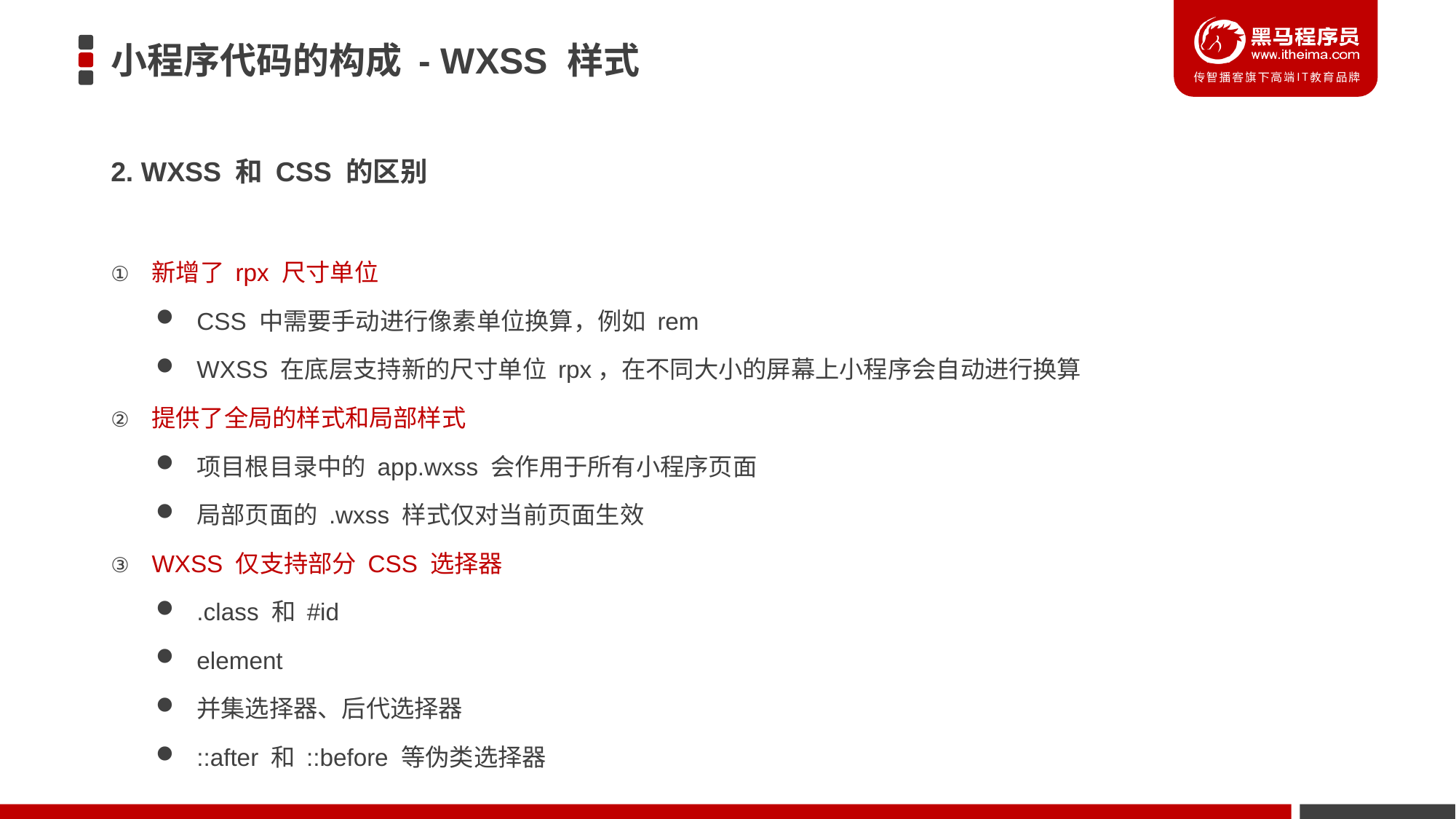

# 小程序代码的构成 - WXSS 样式
2. WXSS 和 CSS 的区别
新增了 rpx 尺寸单位
CSS 中需要手动进行像素单位换算，例如 rem
WXSS 在底层支持新的尺寸单位 rpx，在不同大小的屏幕上小程序会自动进行换算
提供了全局的样式和局部样式
项目根目录中的 app.wxss 会作用于所有小程序页面
局部页面的 .wxss 样式仅对当前页面生效
WXSS 仅支持部分 CSS 选择器
.class 和 #id
element
并集选择器、后代选择器
::after 和 ::before 等伪类选择器